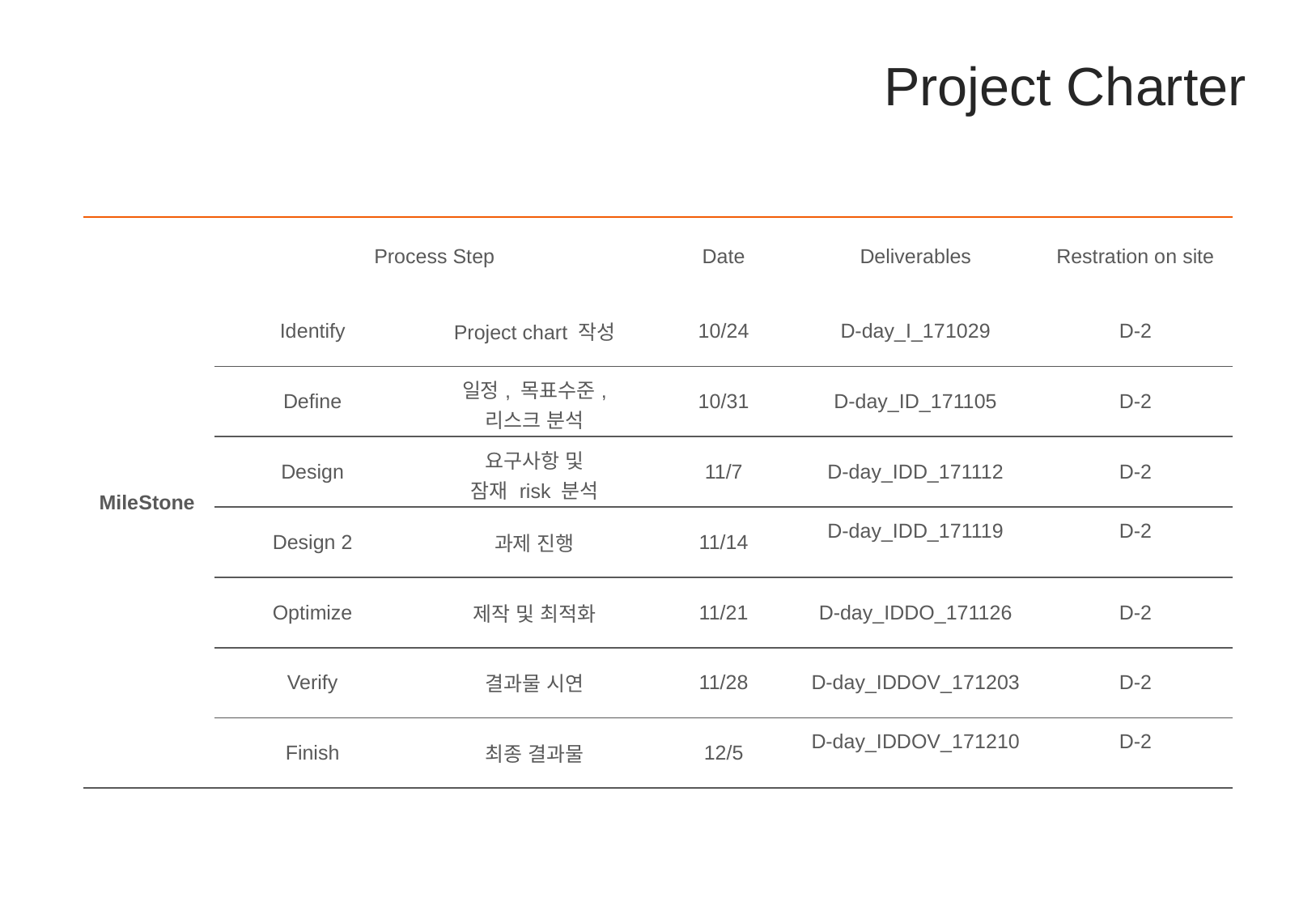

Project Charter
| MileStone | Process Step |  | Date | Deliverables | Restration on site |
| --- | --- | --- | --- | --- | --- |
|  | Identify | Project chart 작성 | 10/24 | D-day\_I\_171029 | D-2 |
|  | Define | 일정, 목표수준, 리스크 분석 | 10/31 | D-day\_ID\_171105 | D-2 |
|  | Design | 요구사항 및 잠재 risk 분석 | 11/7 | D-day\_IDD\_171112 | D-2 |
|  | Design 2 | 과제 진행 | 11/14 | D-day\_IDD\_171119 | D-2 |
|  | Optimize | 제작 및 최적화 | 11/21 | D-day\_IDDO\_171126 | D-2 |
|  | Verify | 결과물 시연 | 11/28 | D-day\_IDDOV\_171203 | D-2 |
|  | Finish | 최종 결과물 | 12/5 | D-day\_IDDOV\_171210 | D-2 |